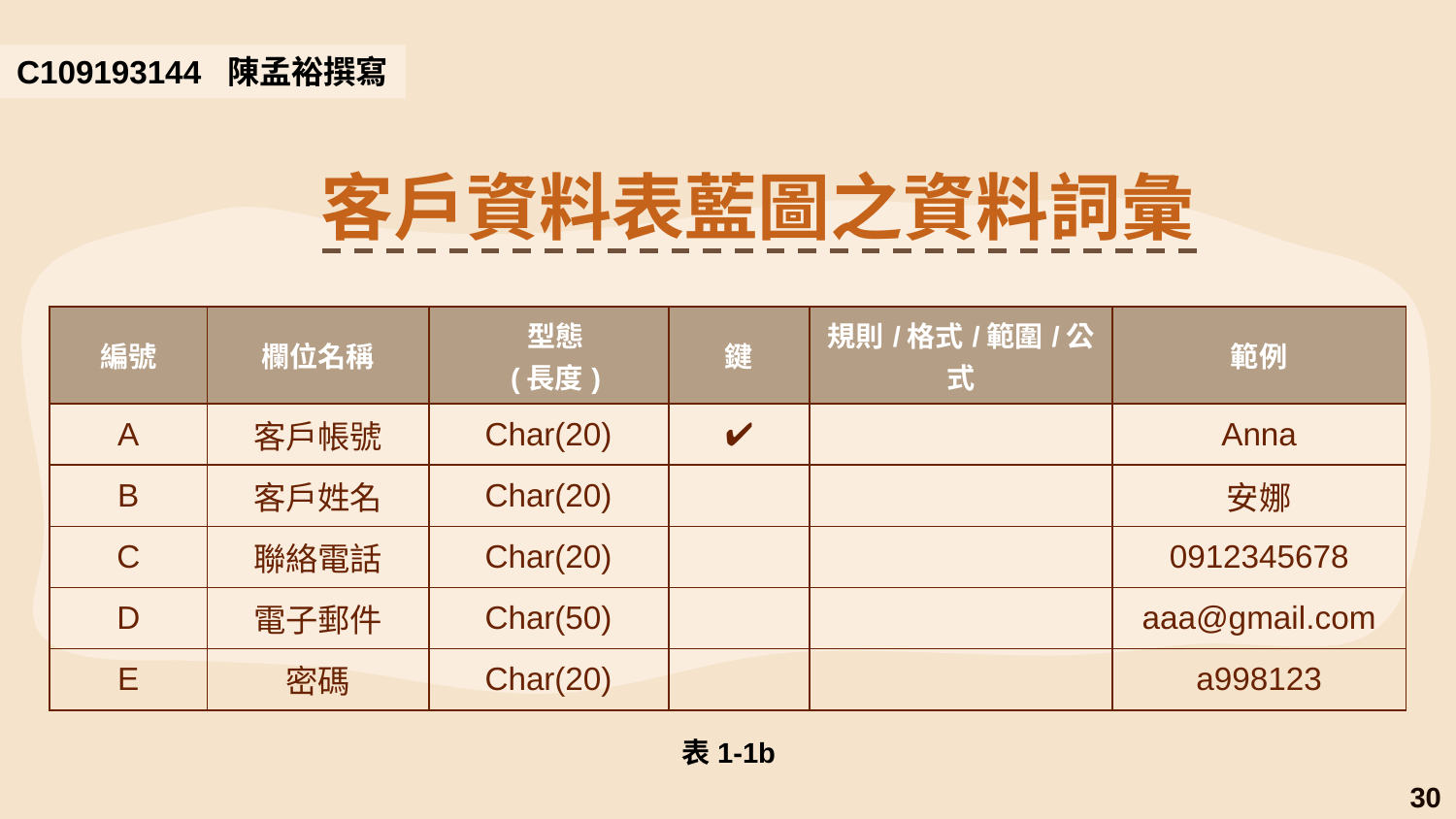

共同撰寫

C109193144  陳孟裕撰寫
客戶資料表藍圖之資料詞彙

| 編號 | 欄位名稱 | 型態 (長度) | 鍵 | 規則/格式/範圍/公式 | 範例 |
| --- | --- | --- | --- | --- | --- |
| A | 客戶帳號 | Char(20) | ✔ |  | Anna |
| B | 客戶姓名 | Char(20) |  |  | 安娜 |
| C | 聯絡電話 | Char(20) |  |  | 0912345678 |
| D | 電子郵件 | Char(50) |  |  | aaa@gmail.com |
| E | 密碼 | Char(20) |  |  | a998123 |
表1-1b
30